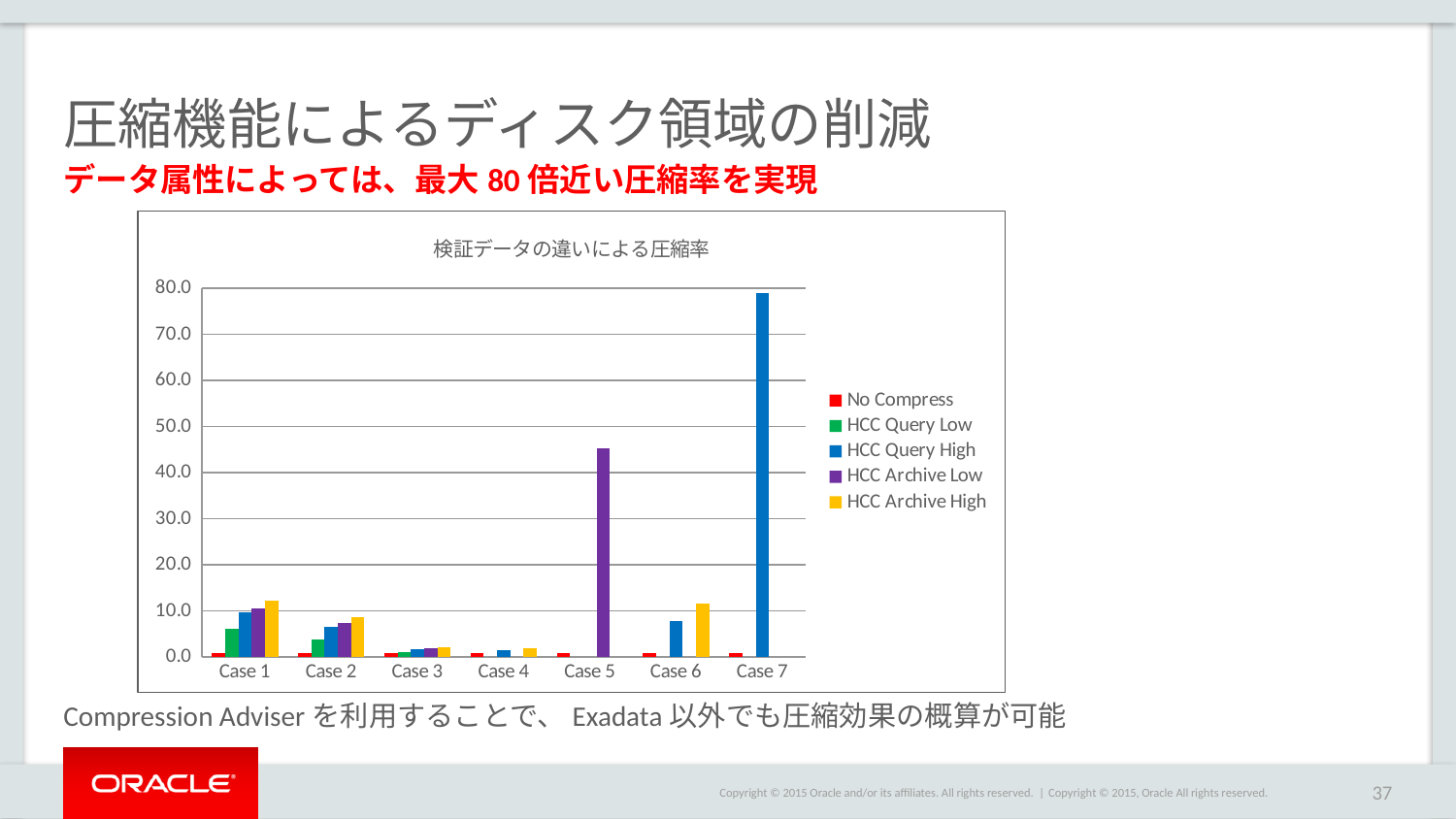

# 圧縮機能によるディスク領域の削減
データ属性によっては、最大80倍近い圧縮率を実現

### Chart: 検証データの違いによる圧縮率

| Category | No Compress | HCC Query Low | HCC Query High | HCC Archive Low | HCC Archive High |
|---|---|---|---|---|---|
| Case 1 | 1.0 | 6.066174069235683 | 9.636640726329443 | 10.501554770318021 | 12.19607682206172 |
| Case 2 | 1.0 | 3.75310284855997 | 6.664163391353172 | 7.409556757881594 | 8.74130788351161 |
| Case 3 | 1.0 | 1.148426099645612 | 1.7172693266832917 | 1.9049100968188262 | 2.0594392523364853 |
| Case 4 | 1.0 | None | 1.5669568971720516 | None | 1.9000916190393078 |
| Case 5 | 1.0 | None | None | 45.241134751773046 | None |
| Case 6 | 1.0 | None | 7.8 | None | 11.6 |
| Case 7 | 1.0 | None | 78.9 | None | None |
Compression Adviserを利用することで、Exadata以外でも圧縮効果の概算が可能

Copyright © 2015, Oracle All rights reserved.
37